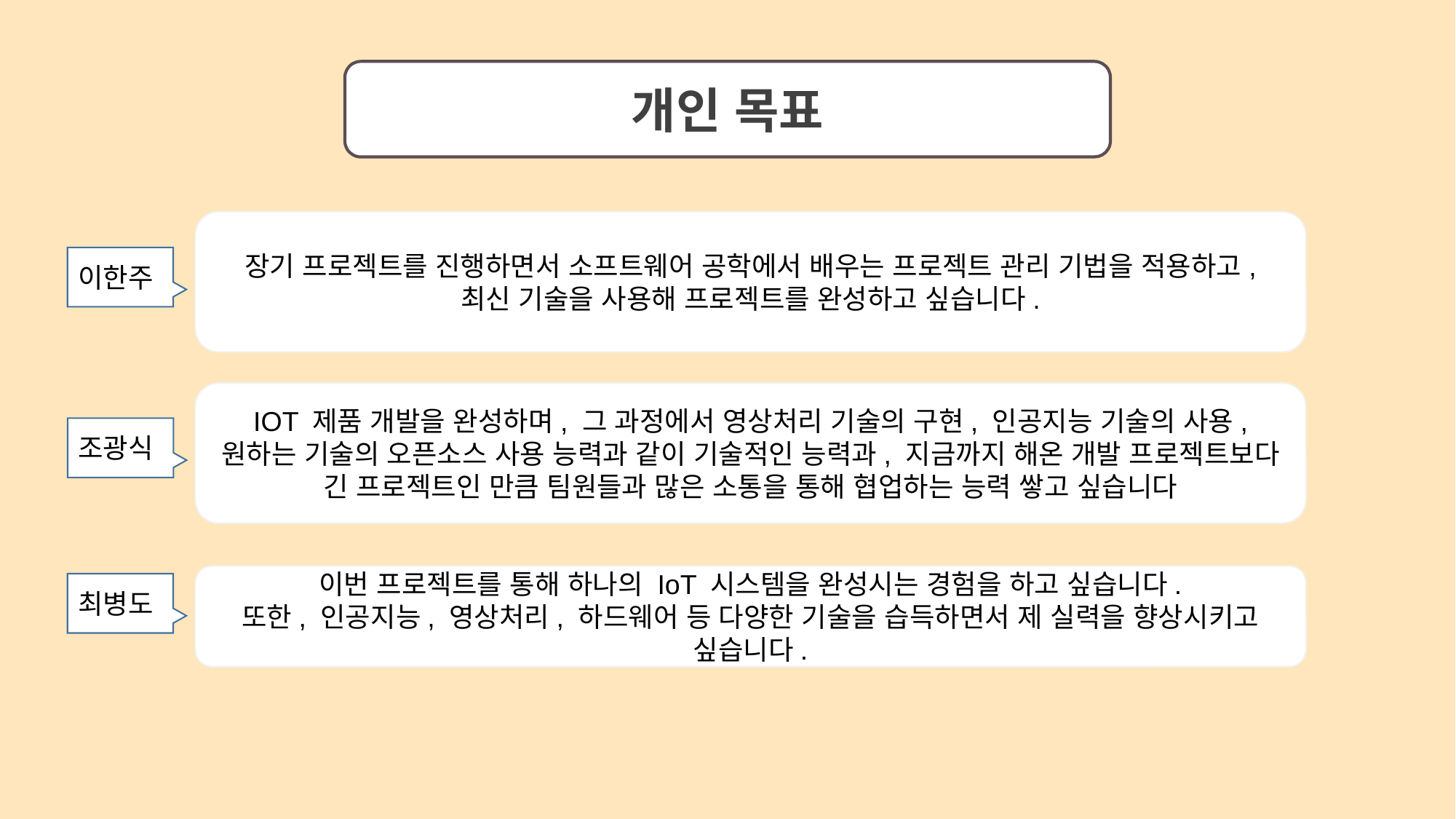

개인 목표
장기 프로젝트를 진행하면서 소프트웨어 공학에서 배우는 프로젝트 관리 기법을 적용하고, 최신 기술을 사용해 프로젝트를 완성하고 싶습니다.

이한주
IOT 제품 개발을 완성하며, 그 과정에서 영상처리 기술의 구현, 인공지능 기술의 사용, 원하는 기술의 오픈소스 사용 능력과 같이 기술적인 능력과, 지금까지 해온 개발 프로젝트보다 긴 프로젝트인 만큼 팀원들과 많은 소통을 통해 협업하는 능력 쌓고 싶습니다

조광식

이번 프로젝트를 통해 하나의 IoT 시스템을 완성시는 경험을 하고 싶습니다.
또한, 인공지능, 영상처리, 하드웨어 등 다양한 기술을 습득하면서 제 실력을 향상시키고 싶습니다.
최병도